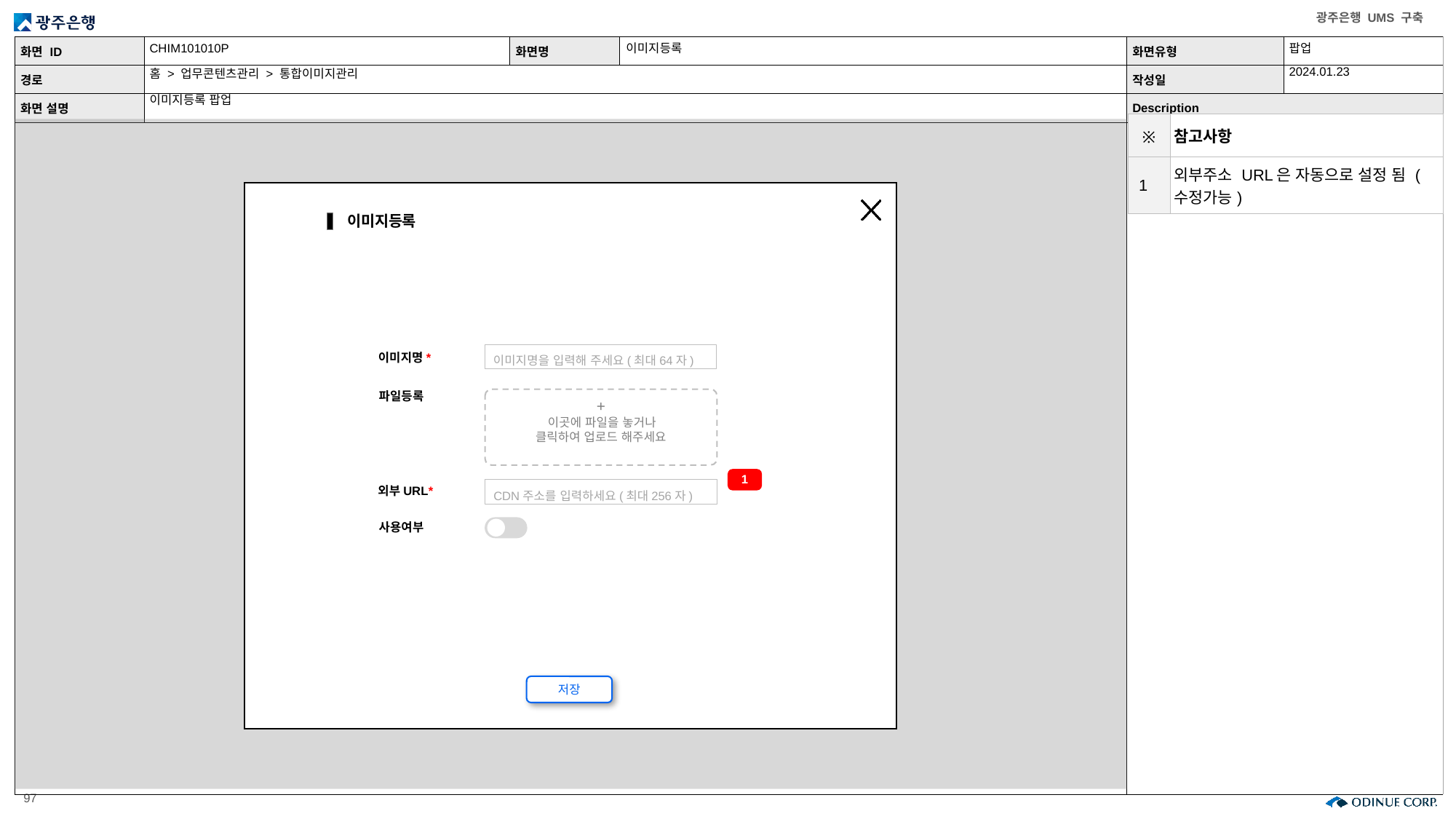

CHIM101010P
이미지등록
팝업
2024.01.23
홈 > 업무콘텐츠관리 > 통합이미지관리
이미지등록 팝업
| ※ | 참고사항 |
| --- | --- |
| 1 | 외부주소 URL은 자동으로 설정 됨 (수정가능) |
이미지등록

이미지명을 입력해 주세요(최대64자)
이미지명*
파일등록
+
 이곳에 파일을 놓거나
클릭하여 업로드 해주세요
1
CDN주소를 입력하세요(최대256자)
외부URL*

사용여부
저장